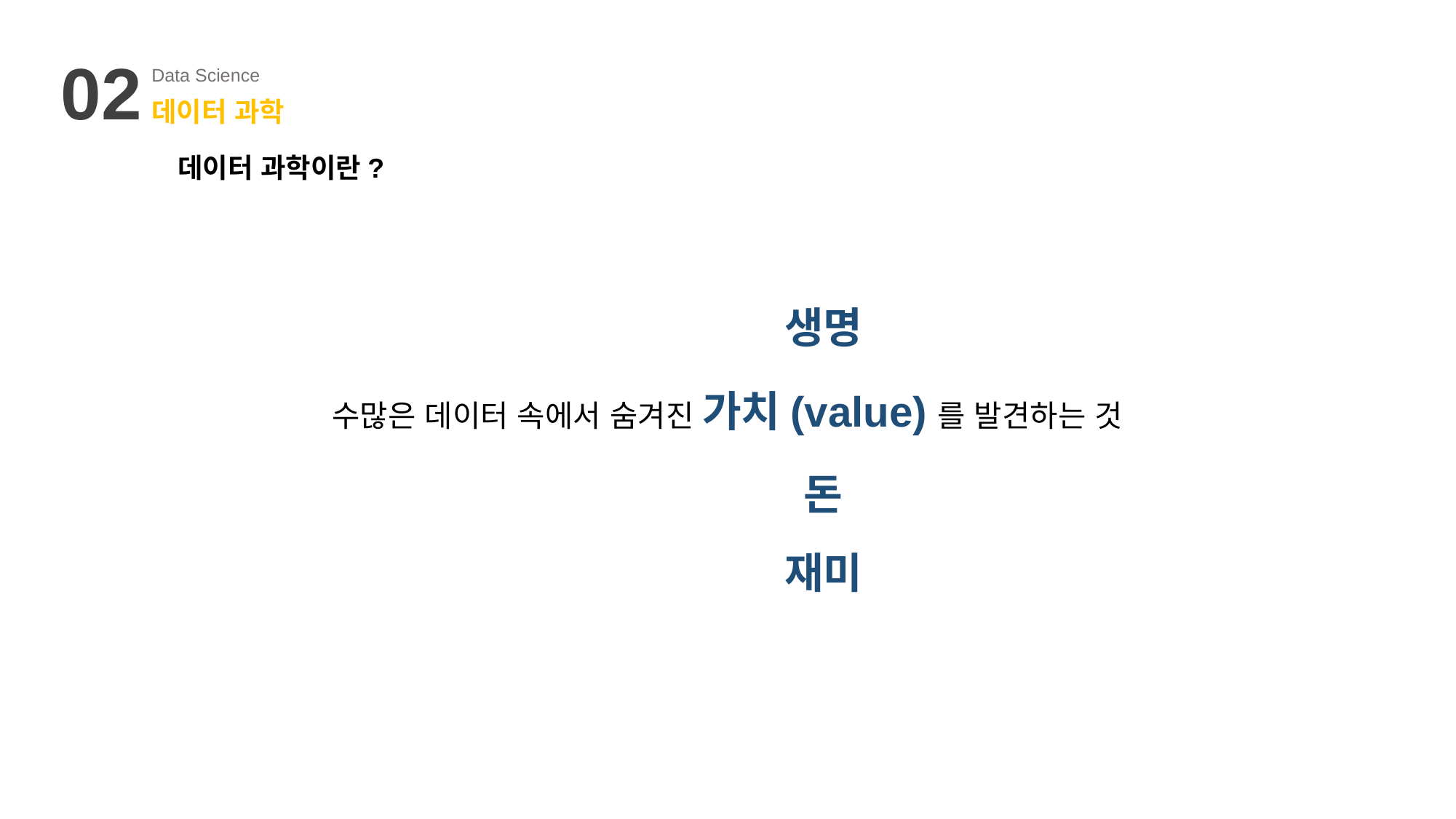

02
Data Science
데이터 과학
데이터 과학이란?
생명
수많은 데이터 속에서 숨겨진 가치(value)를 발견하는 것
돈
재미